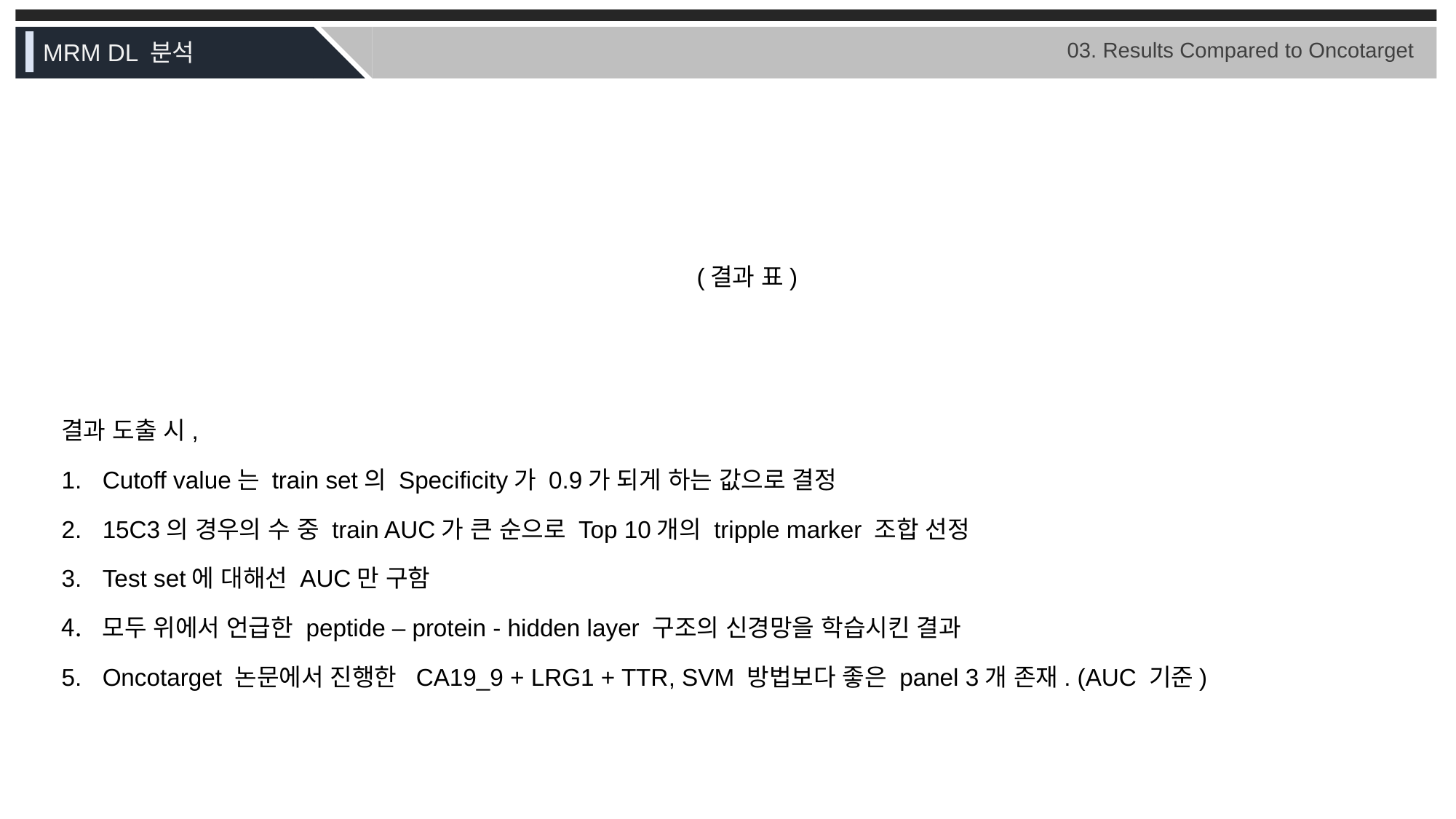

03. Results Compared to Oncotarget
MRM DL 분석
(결과 표)

결과 도출 시,
Cutoff value는 train set의 Specificity가 0.9가 되게 하는 값으로 결정
15C3의 경우의 수 중 train AUC가 큰 순으로 Top 10개의 tripple marker 조합 선정
Test set에 대해선 AUC만 구함
모두 위에서 언급한 peptide – protein - hidden layer 구조의 신경망을 학습시킨 결과
Oncotarget 논문에서 진행한  CA19_9 + LRG1 + TTR, SVM 방법보다 좋은 panel 3개 존재. (AUC 기준)